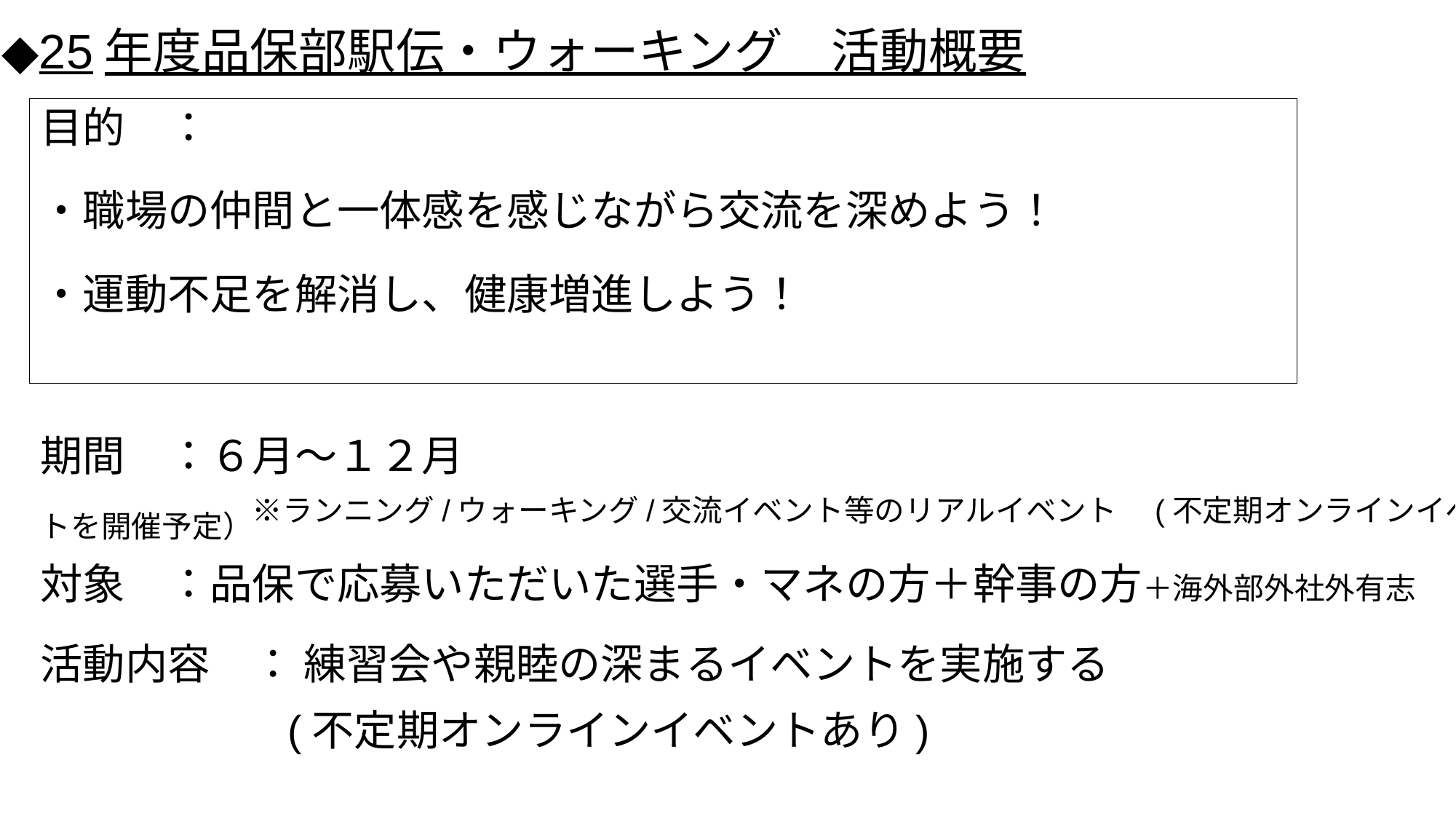

◆25年度品保部駅伝・ウォーキング　活動概要
目的　：
・職場の仲間と一体感を感じながら交流を深めよう！
・運動不足を解消し、健康増進しよう！
期間　：６月～１２月
　　　　　※ランニング/ウォーキング/交流イベント等のリアルイベント　(不定期オンラインイベントを開催予定）
対象　：品保で応募いただいた選手・マネの方＋幹事の方＋海外部外社外有志
活動内容　： 練習会や親睦の深まるイベントを実施する
               　　(不定期オンラインイベントあり)